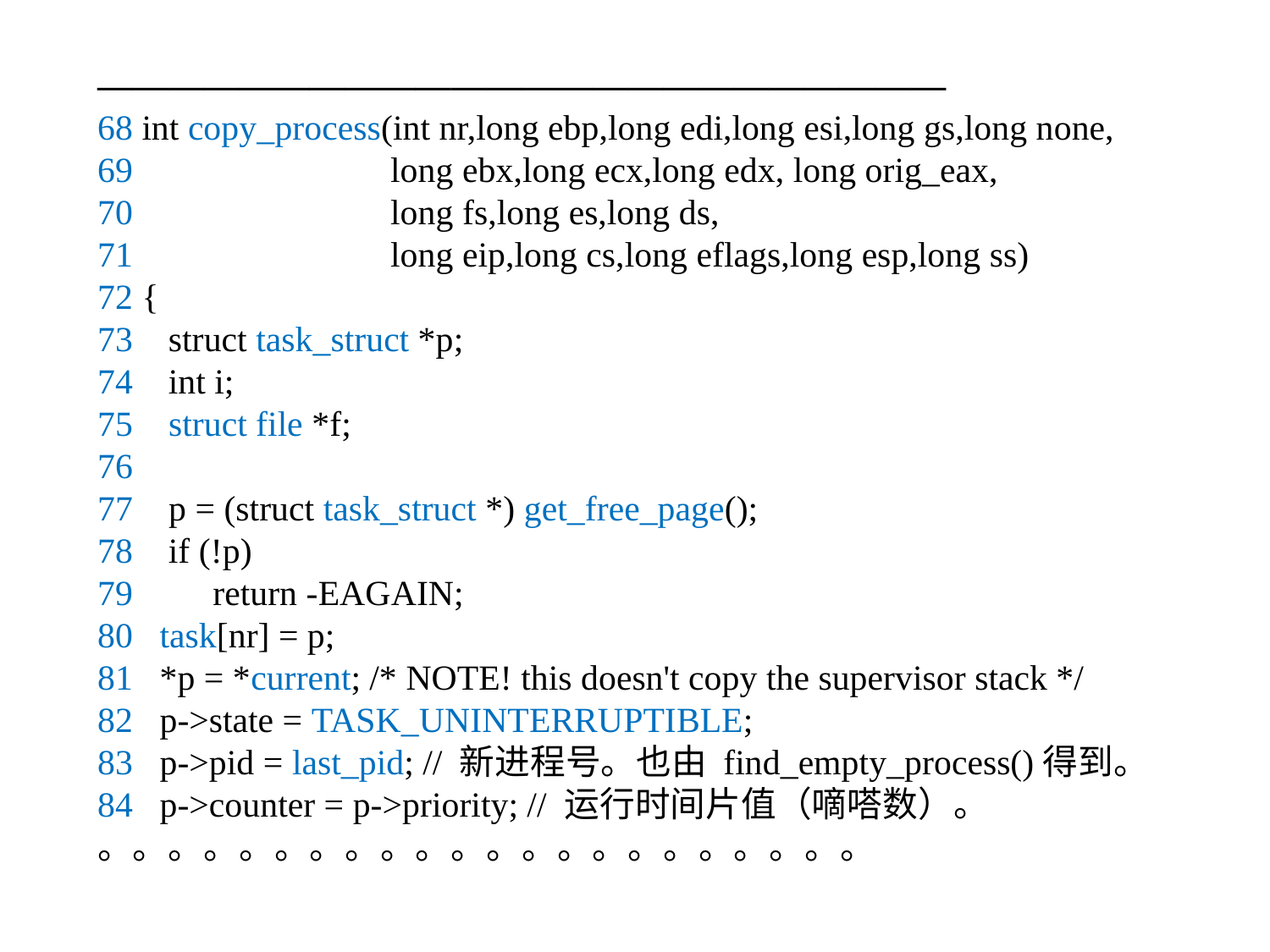

————————————————————————
68 int copy_process(int nr,long ebp,long edi,long esi,long gs,long none,
69                             long ebx,long ecx,long edx, long orig_eax,
70                             long fs,long es,long ds,
71                             long eip,long cs,long eflags,long esp,long ss)
72 {
73    struct task_struct *p;
74    int i;
75    struct file *f;
76
77    p = (struct task_struct *) get_free_page();
78    if (!p)
79         return -EAGAIN;
80   task[nr] = p;
81   *p = *current; /* NOTE! this doesn't copy the supervisor stack */
82   p->state = TASK_UNINTERRUPTIBLE;
83   p->pid = last_pid; // 新进程号。也由 find_empty_process()得到。
84   p->counter = p->priority; // 运行时间片值（嘀嗒数）。
。。。。。。。。。。。。。。。。。。。。。。

 __________________________________________________